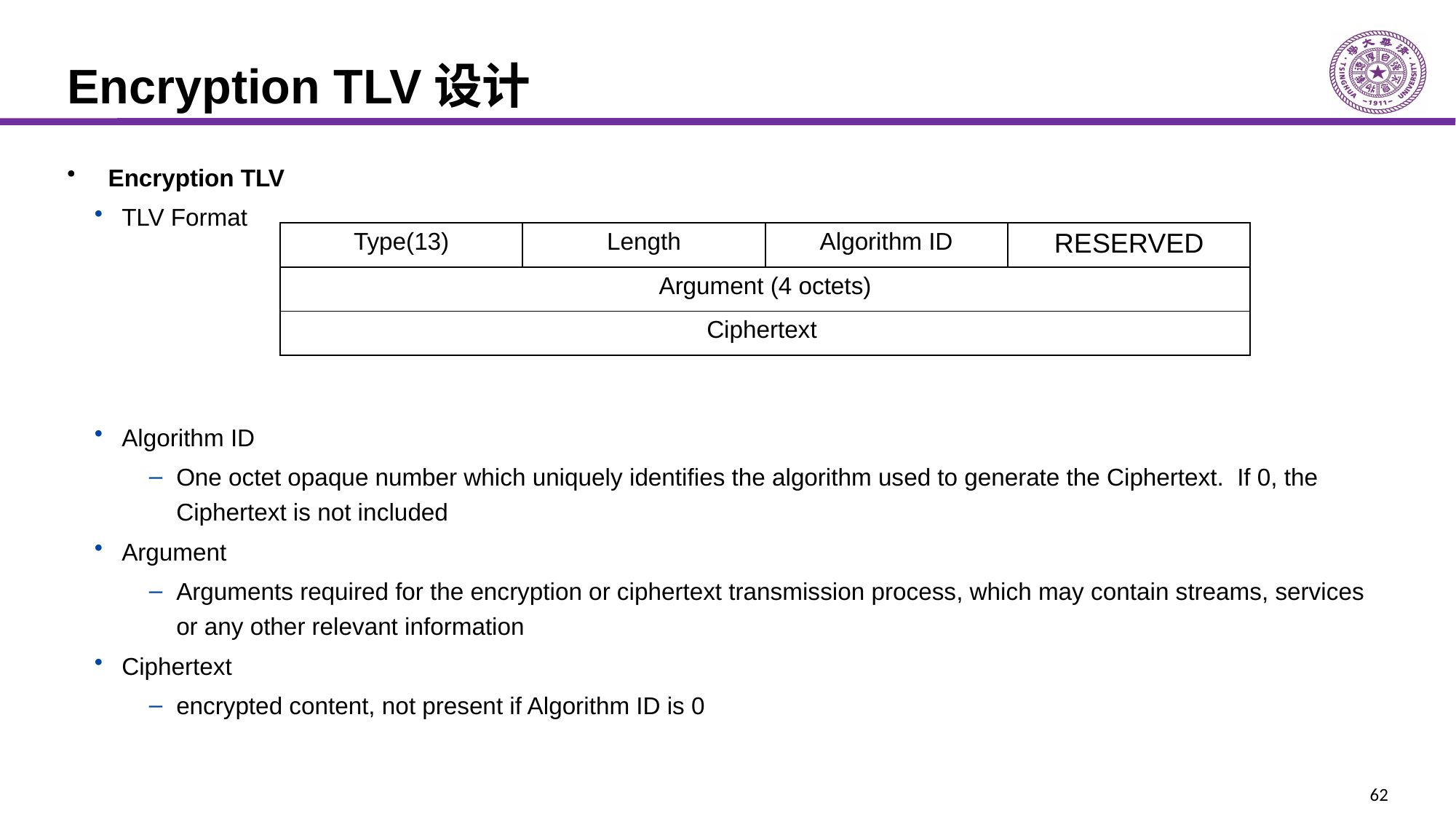

# Encryption TLV设计
Encryption TLV
TLV Format

Algorithm ID
One octet opaque number which uniquely identifies the algorithm used to generate the Ciphertext.  If 0, the Ciphertext is not included
Argument
Arguments required for the encryption or ciphertext transmission process, which may contain streams, services or any other relevant information
Ciphertext
encrypted content, not present if Algorithm ID is 0

| Type(13) | Length | Algorithm ID | RESERVED |
| --- | --- | --- | --- |
| Argument (4 octets) |  |  |  |
| Ciphertext |  |  |  |